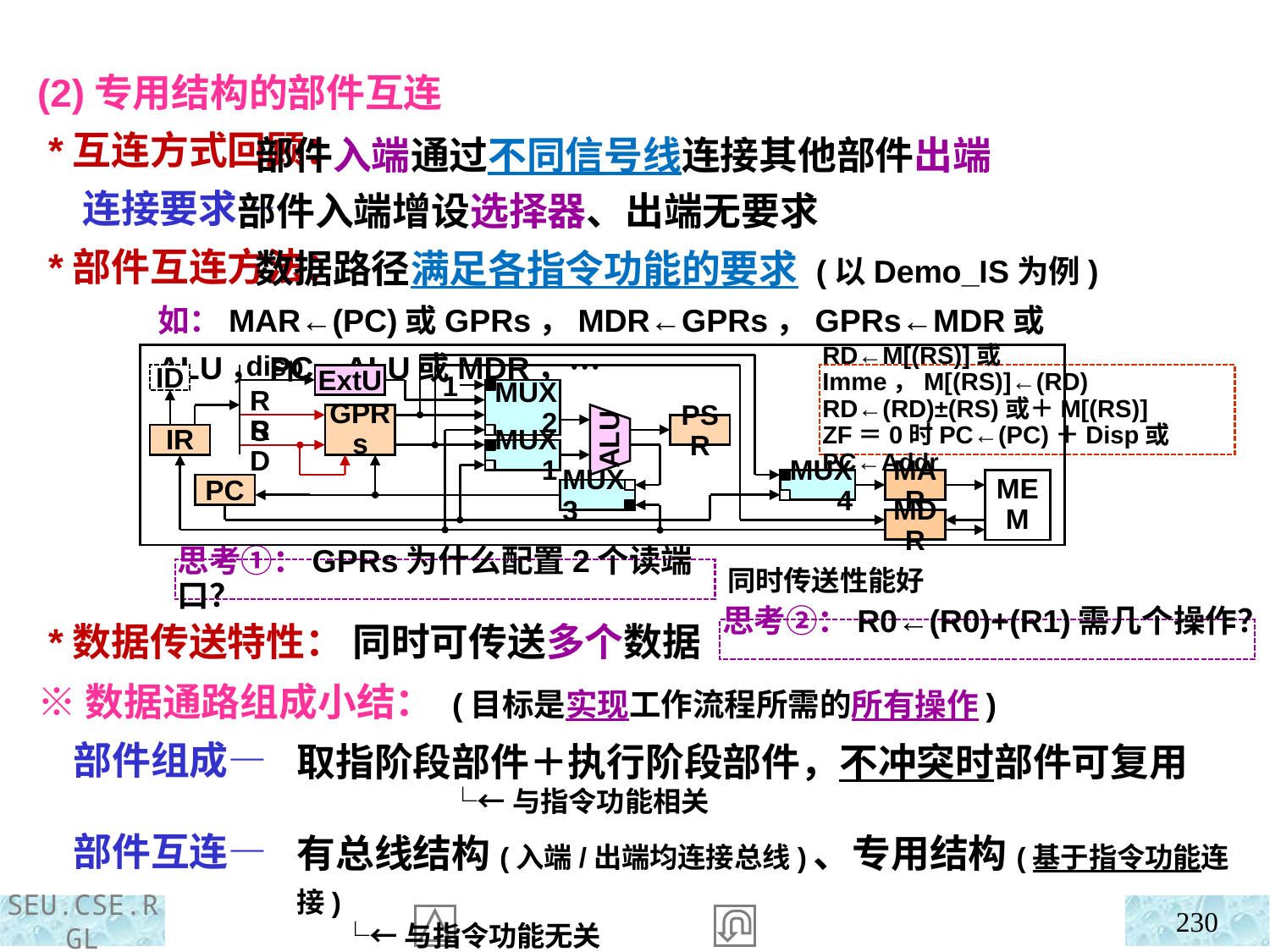

(2)专用结构的部件互连
 *互连方式回顾：
    连接要求—
 *部件互连方法：

 *数据传送特性：
          部件入端通过不同信号线连接其他部件出端
        部件入端增设选择器、出端无要求
          数据路径满足各指令功能的要求 (以Demo_IS为例)
如：MAR←(PC)或GPRs，MDR←GPRs，GPRs←MDR或ALU，PC←ALU或MDR，…

disp
ID
ExtU
1
RS
GPRs
RD
PSR
ALU
IR
MAR
MEM
PC
MDR
RD←M[(RS)]或Imme，M[(RS)]←(RD)
RD←(RD)±(RS)或＋M[(RS)]
ZF＝0时PC←(PC)＋Disp或PC←Addr
MUX2

MUX1

MUX4

MUX3

思考①：GPRs为什么配置2个读端口？
同时传送性能好
同时可传送多个数据
思考②：R0←(R0)+(R1)需几个操作？
※数据通路组成小结： (目标是实现工作流程所需的所有操作)
   部件组成—

   部件互连—
取指阶段部件＋执行阶段部件，不冲突时部件可复用
                        └←与指令功能相关
有总线结构(入端/出端均连接总线)、专用结构(基于指令功能连接)
       └←与指令功能无关
230